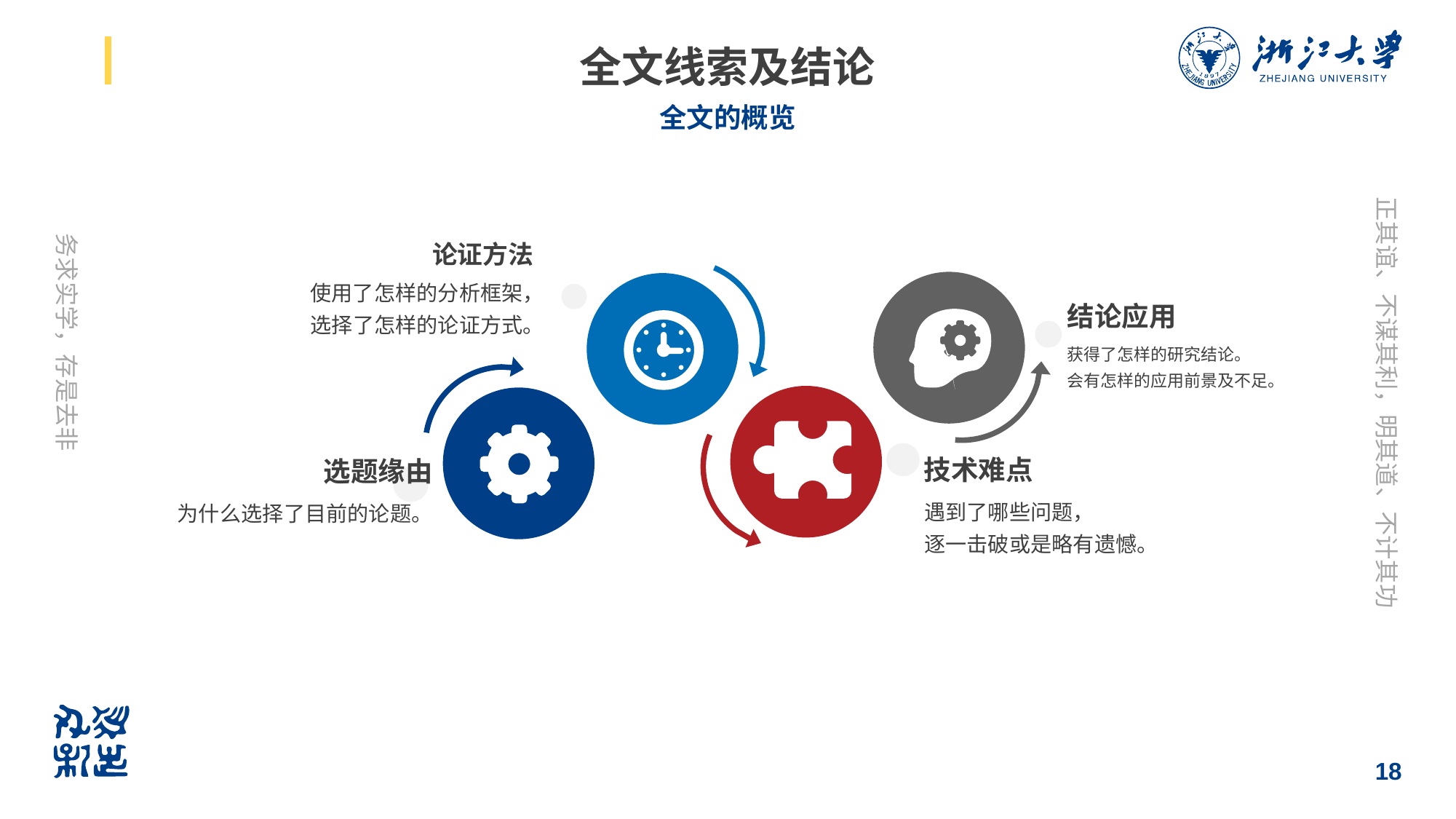

# 全文线索及结论
全文的概览
论证方法
使用了怎样的分析框架，
选择了怎样的论证方式。

结论应用
获得了怎样的研究结论。
会有怎样的应用前景及不足。

技术难点
遇到了哪些问题，
逐一击破或是略有遗憾。
选题缘由
为什么选择了目前的论题。

18